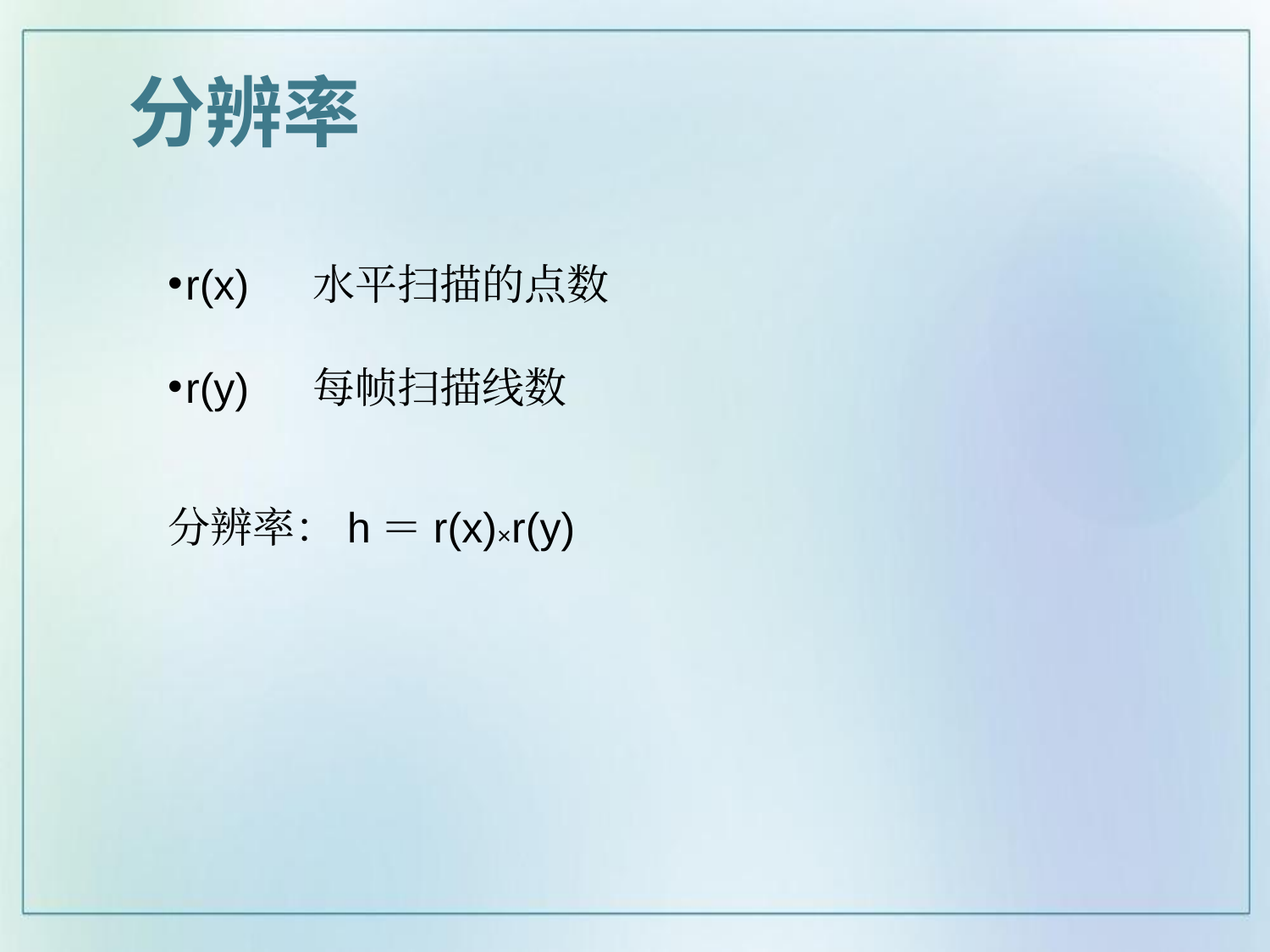

# 分辨率
r(x)	水平扫描的点数
r(y)	每帧扫描线数
分辨率：h＝r(x)×r(y)